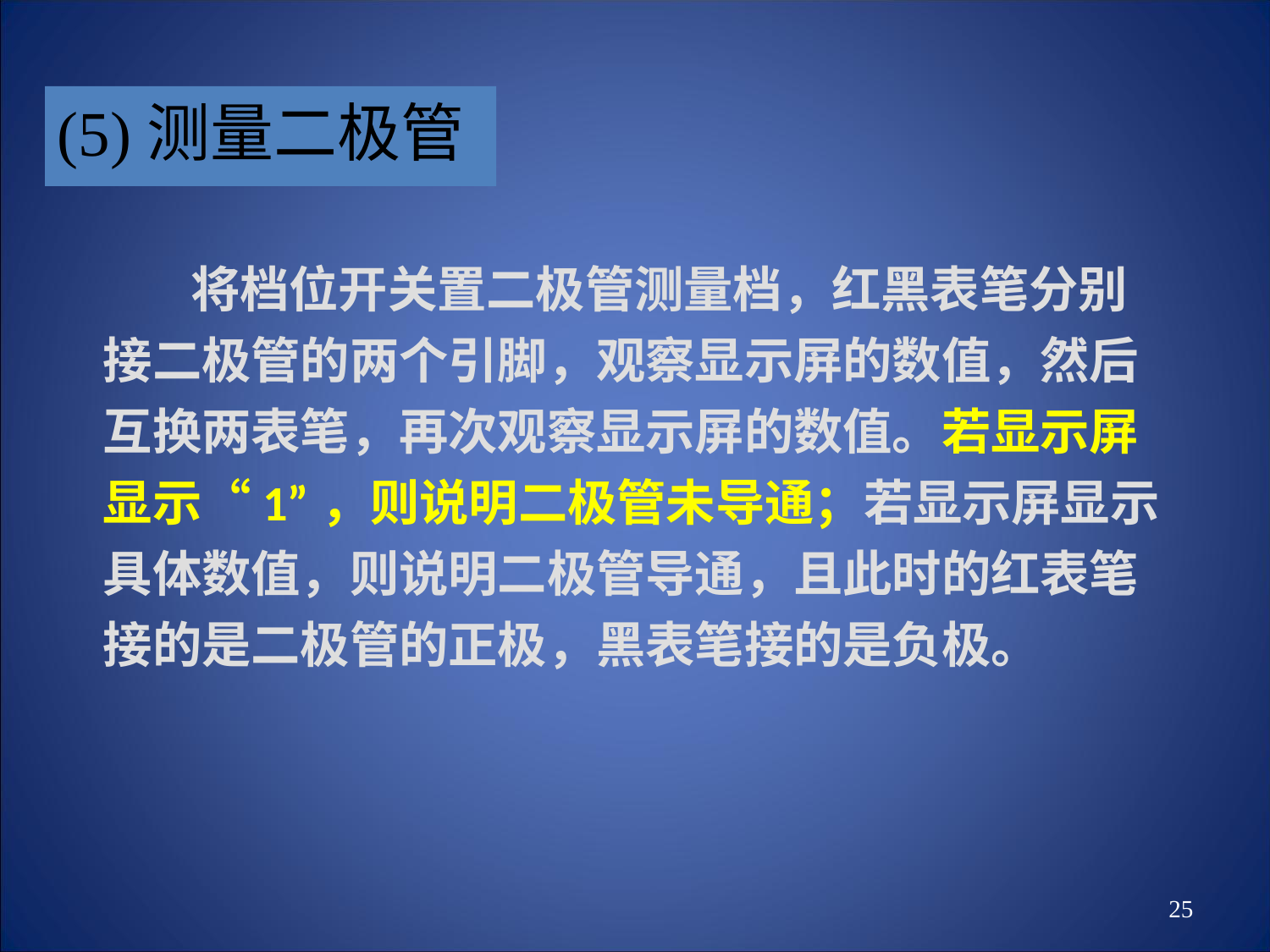

(5)测量二极管
           将档位开关置二极管测量档，红黑表笔分别接二极管的两个引脚，观察显示屏的数值，然后互换两表笔，再次观察显示屏的数值。若显示屏显示“1”，则说明二极管未导通；若显示屏显示具体数值，则说明二极管导通，且此时的红表笔接的是二极管的正极，黑表笔接的是负极。
25